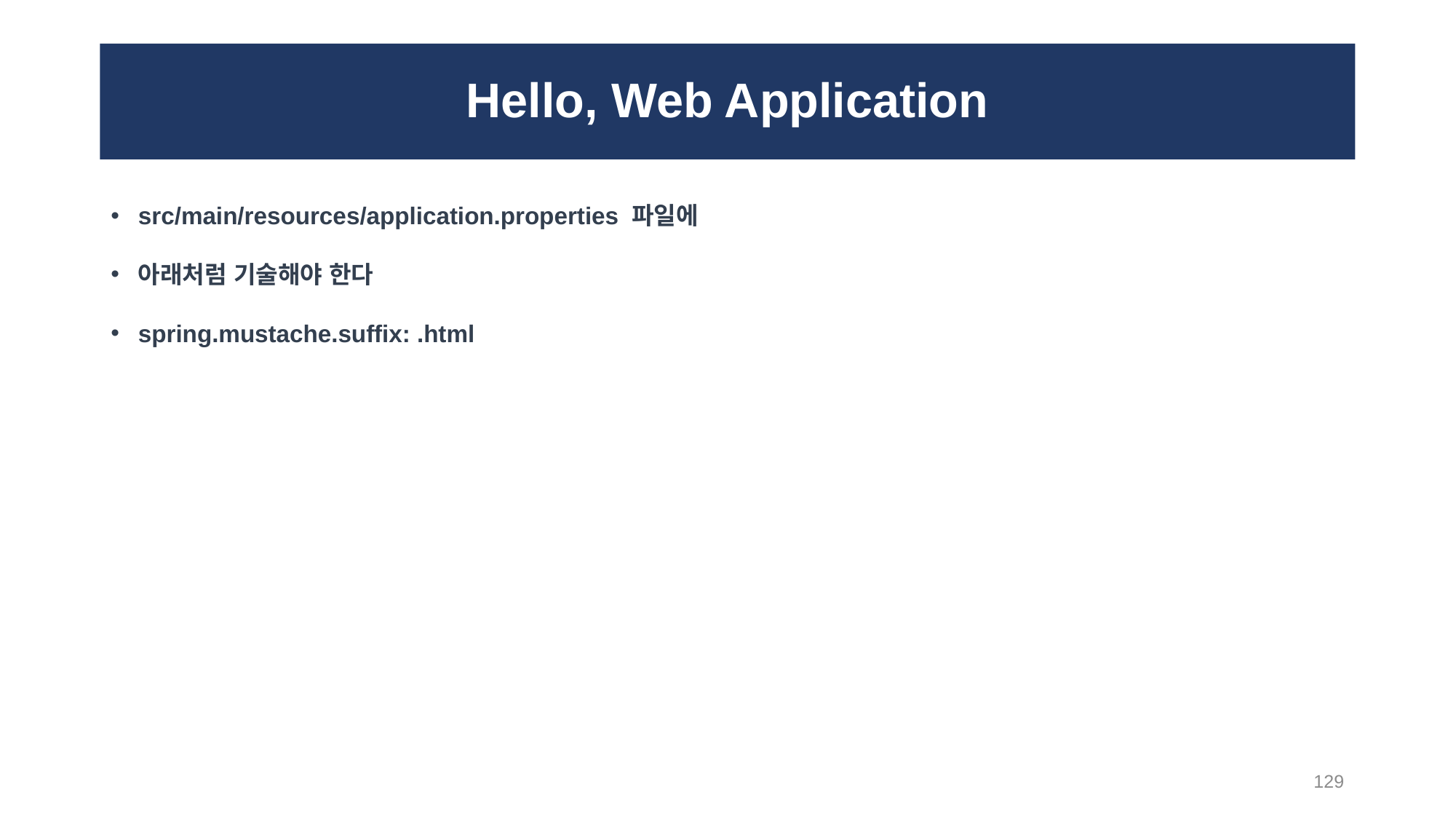

# Hello, Web Application
src/main/resources/application.properties 파일에
아래처럼 기술해야 한다
spring.mustache.suffix: .html
129